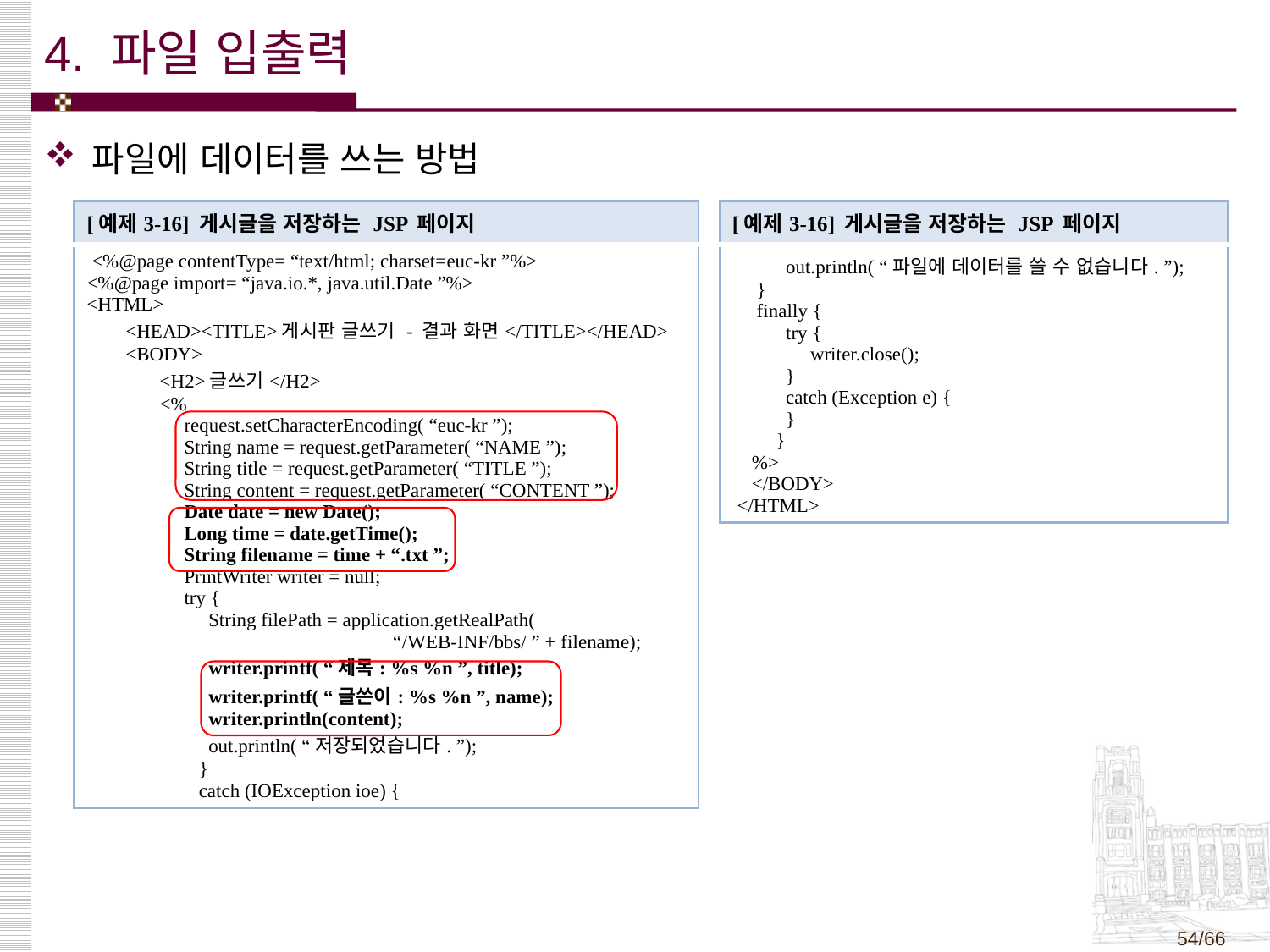

# 4. 파일 입출력
파일에 데이터를 쓰는 방법

| [예제3-16] 게시글을 저장하는 JSP 페이지 |
| --- |
| <%@page contentType= “text/html; charset=euc-kr ”%> <%@page import= “java.io.\*, java.util.Date ”%> <HTML> <HEAD><TITLE>게시판 글쓰기 - 결과 화면</TITLE></HEAD> <BODY> <H2>글쓰기</H2> <% request.setCharacterEncoding( “euc-kr ”); String name = request.getParameter( “NAME ”); String title = request.getParameter( “TITLE ”); String content = request.getParameter( “CONTENT ”); Date date = new Date(); Long time = date.getTime(); String filename = time + “.txt ”; PrintWriter writer = null; try { String filePath = application.getRealPath( “/WEB-INF/bbs/ ” + filename); writer.printf( “제목: %s %n ”, title); writer.printf( “글쓴이: %s %n ”, name); writer.println(content); out.println( “저장되었습니다. ”); } catch (IOException ioe) { |
| [예제3-16] 게시글을 저장하는 JSP 페이지 |
| --- |
| out.println( “파일에 데이터를 쓸 수 없습니다. ”); } finally { try { writer.close(); } catch (Exception e) { } } %> </BODY> </HTML> |